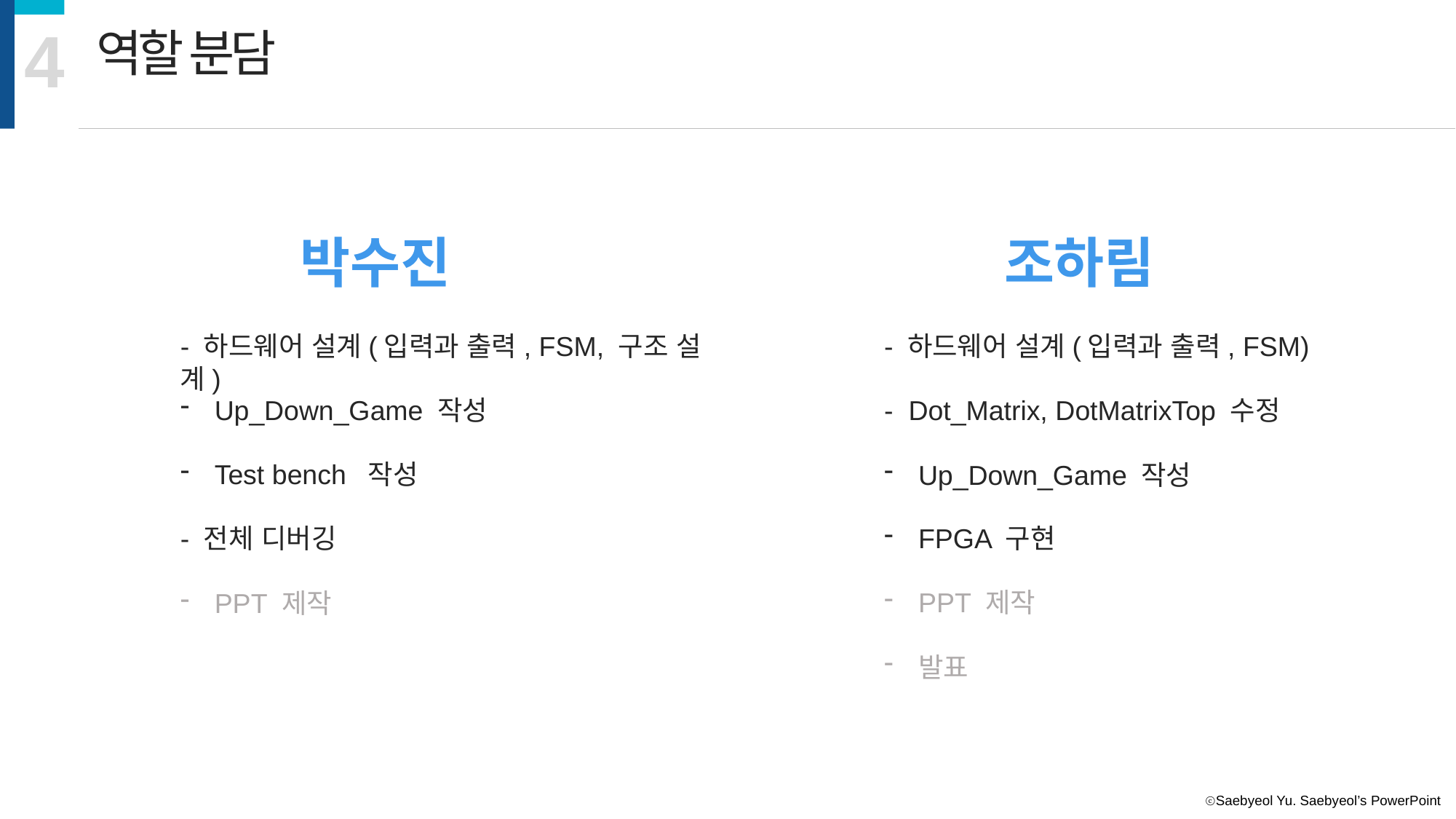

4
역할 분담
박수진
조하림
- 하드웨어 설계(입력과 출력, FSM, 구조 설계)
- 하드웨어 설계(입력과 출력, FSM)
Up_Down_Game 작성
-  Dot_Matrix, DotMatrixTop 수정
Test bench  작성
Up_Down_Game 작성
- 전체 디버깅
FPGA 구현
PPT 제작
PPT 제작
발표